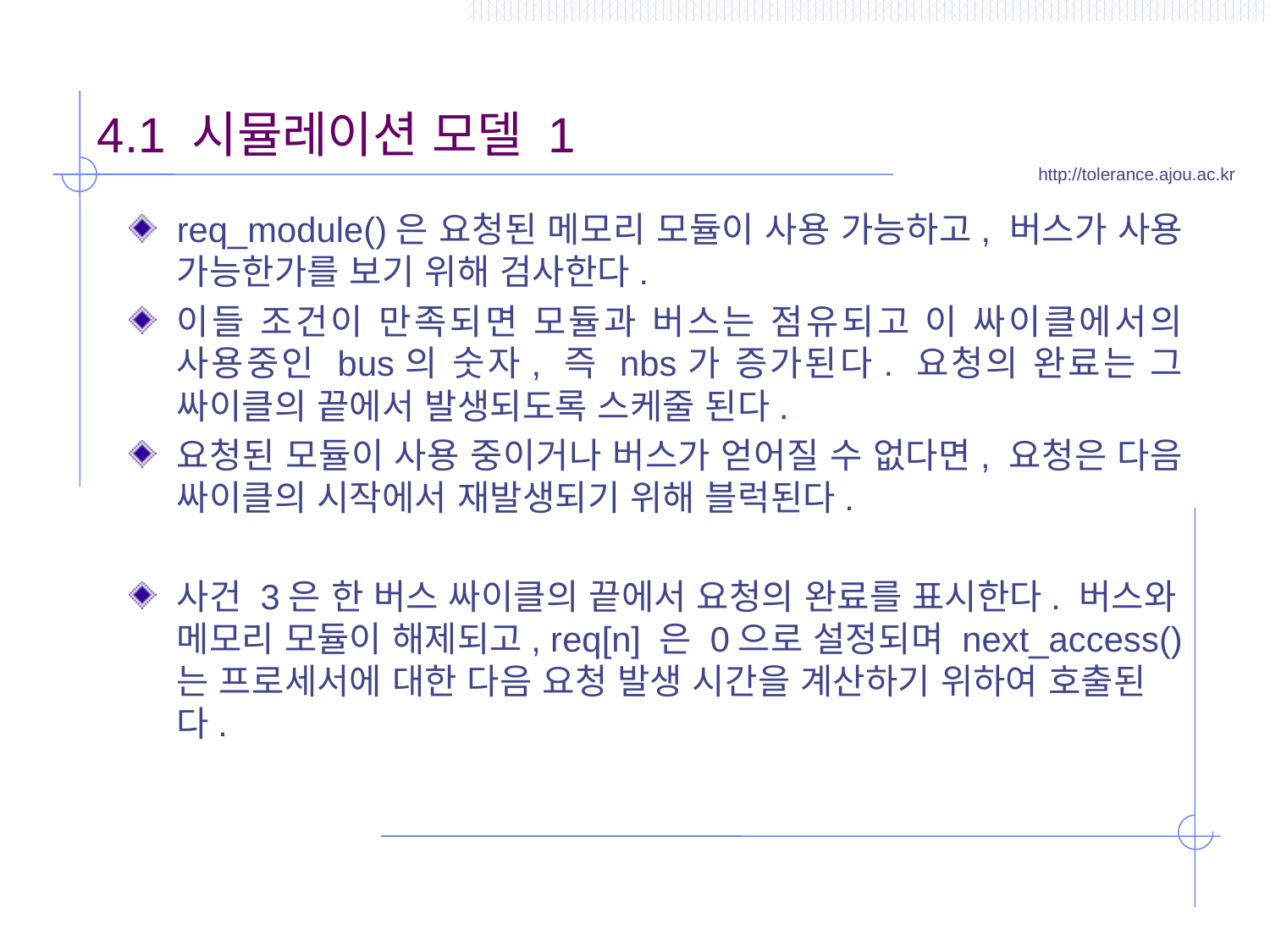

# 4.1 시뮬레이션 모델 1
req_module()은 요청된 메모리 모듈이 사용 가능하고, 버스가 사용 가능한가를 보기 위해 검사한다.
이들 조건이 만족되면 모듈과 버스는 점유되고 이 싸이클에서의 사용중인 bus의 숫자, 즉 nbs가 증가된다. 요청의 완료는 그 싸이클의 끝에서 발생되도록 스케줄 된다.
요청된 모듈이 사용 중이거나 버스가 얻어질 수 없다면, 요청은 다음 싸이클의 시작에서 재발생되기 위해 블럭된다.

사건 3은 한 버스 싸이클의 끝에서 요청의 완료를 표시한다. 버스와 메모리 모듈이 해제되고, req[n] 은 0으로 설정되며 next_access()는 프로세서에 대한 다음 요청 발생 시간을 계산하기 위하여 호출된다.